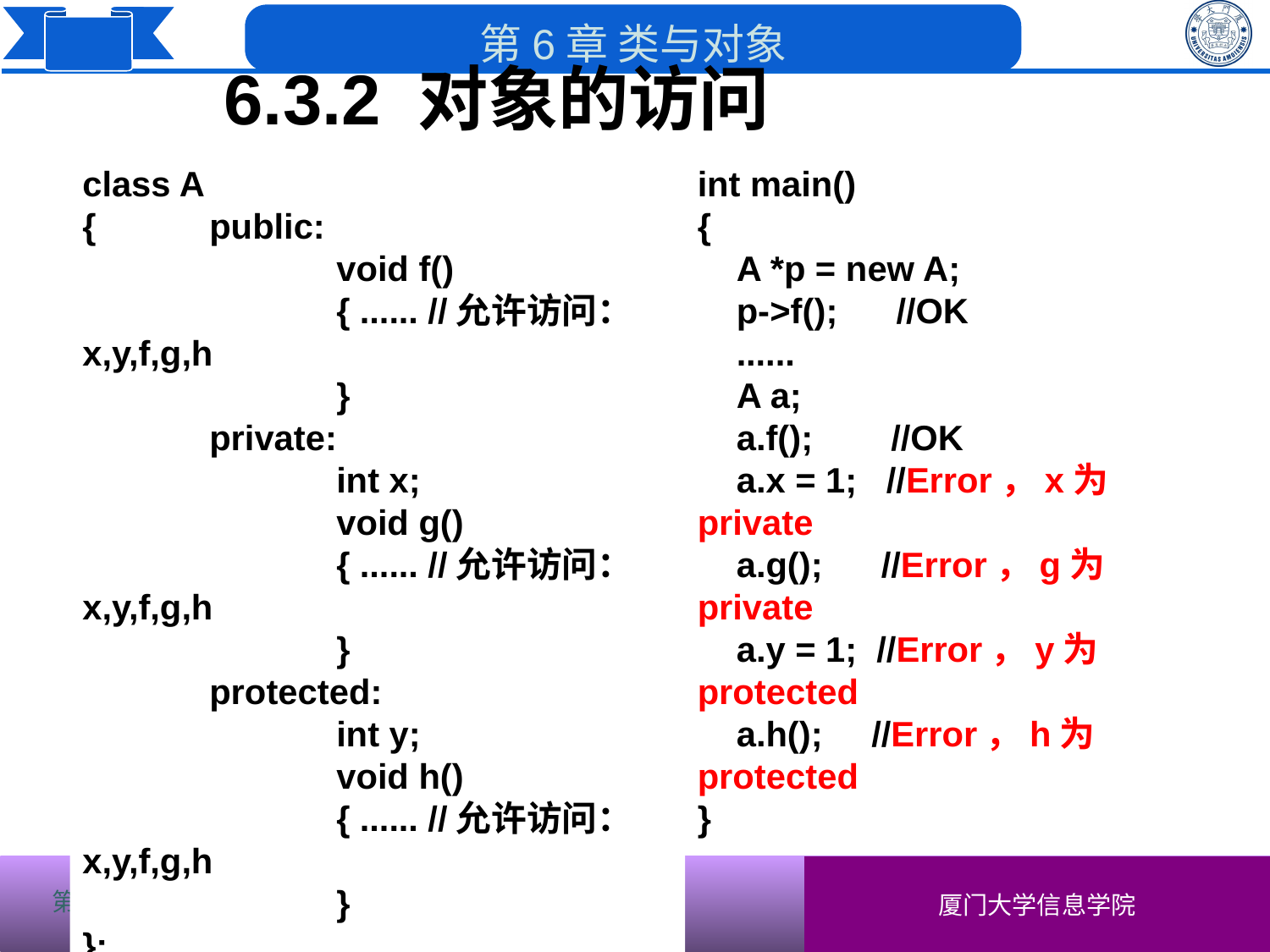

6.3.2 对象的访问
class A
{	public:
		void f()
		{ ...... //允许访问：x,y,f,g,h
		}
	private:
		int x;
		void g()
		{ ...... //允许访问：x,y,f,g,h
		}
	protected:
		int y;
		void h()
		{ ...... //允许访问：x,y,f,g,h
		}
};
int main()
{
    A *p = new A;
    p->f();      //OK
    ......
    A a;
    a.f();        //OK
    a.x = 1;   //Error，x为private
    a.g();      //Error，g为private
    a.y = 1;  //Error，y为protected
    a.h();     //Error，h为protected
}
35